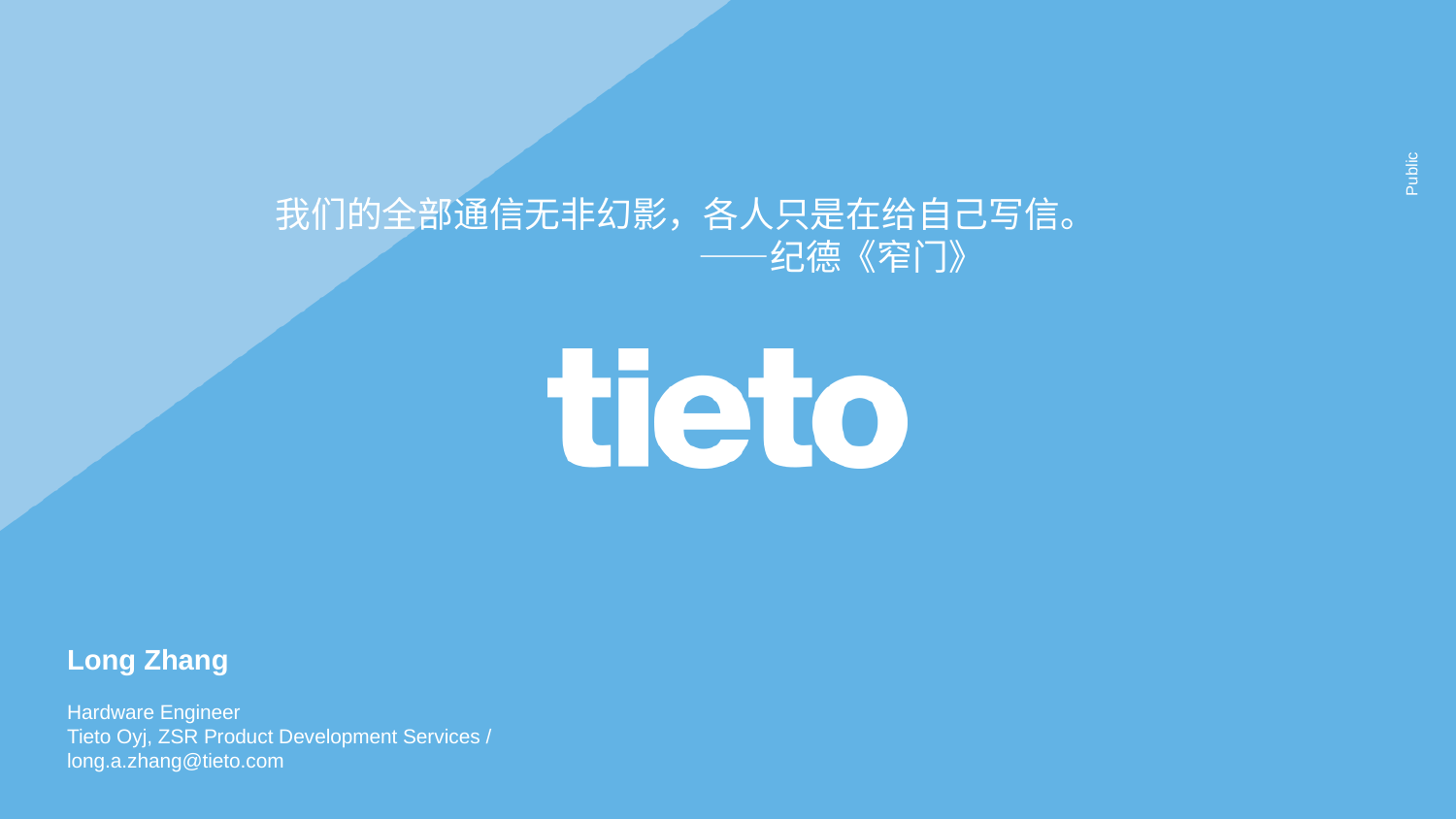

我们的全部通信无非幻影，各人只是在给自己写信。
                                                     ——纪德《窄门》
Long Zhang

Hardware Engineer
Tieto Oyj, ZSR Product Development Services /
long.a.zhang@tieto.com